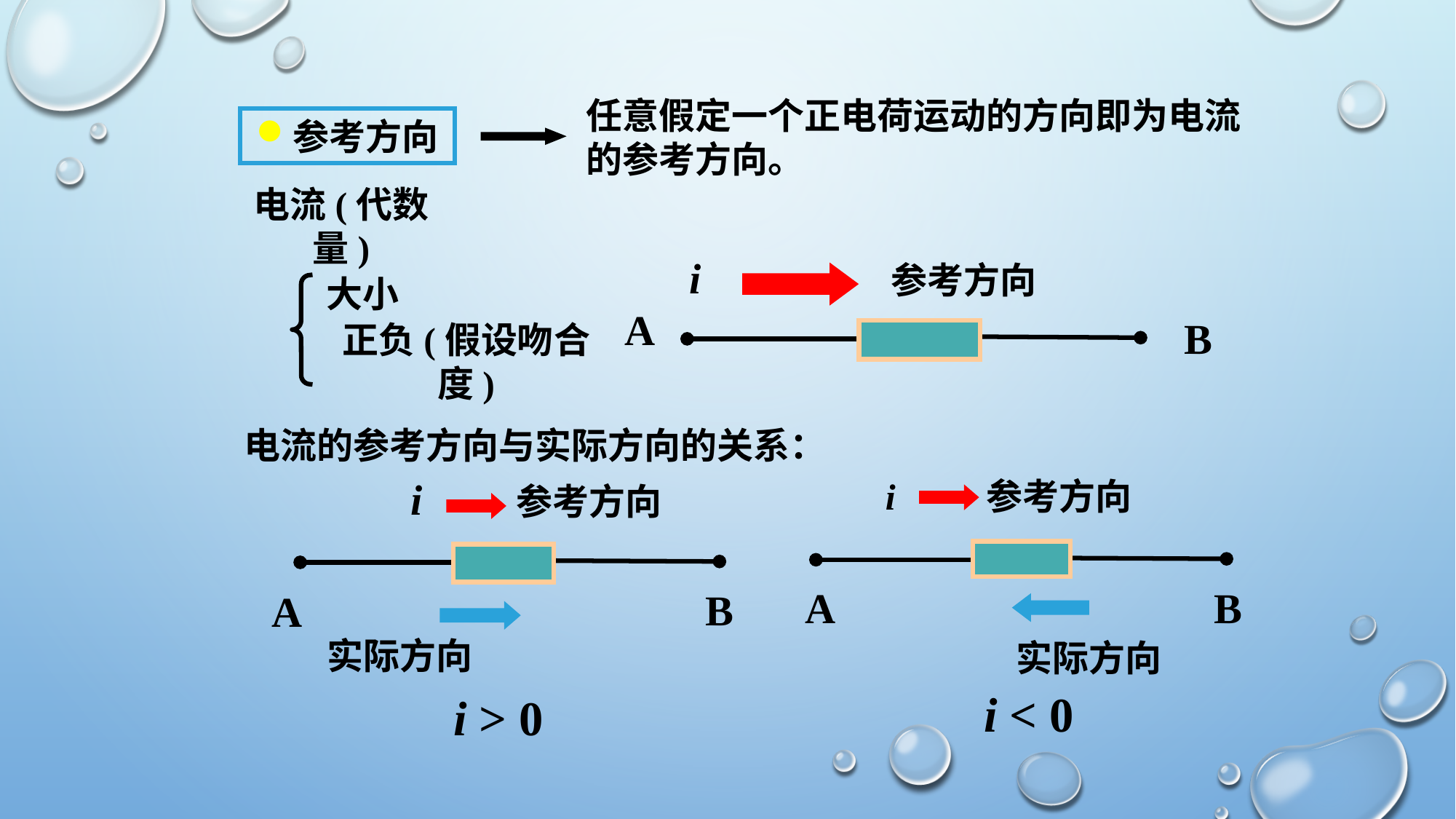

任意假定一个正电荷运动的方向即为电流的参考方向。
参考方向

电流(代数量)
大小

正负(假设吻合度)
i                 参考方向

A
B

电流的参考方向与实际方向的关系：
i         参考方向
i         参考方向

A
B
B
A

实际方向
实际方向
i < 0
i > 0